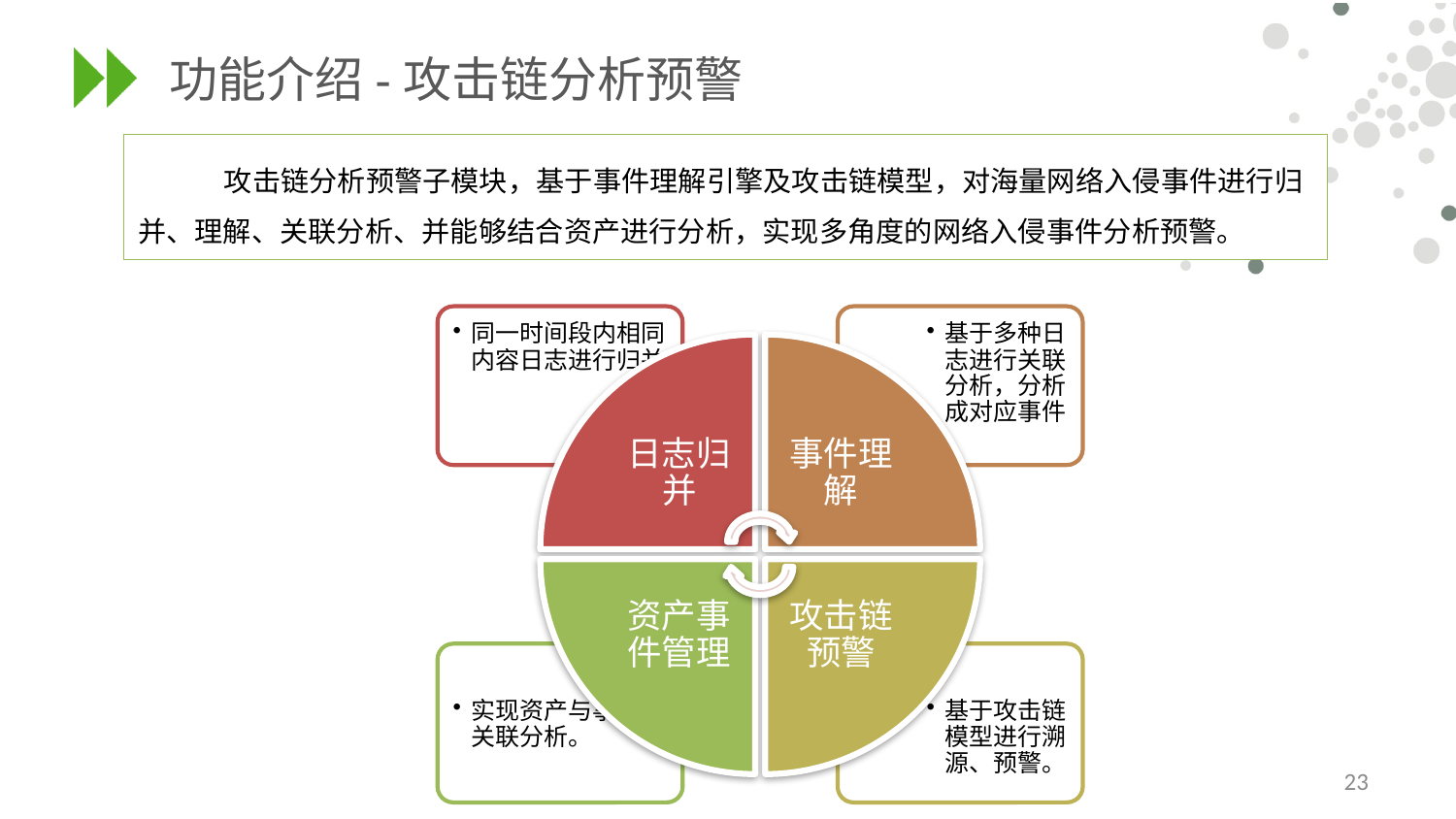

# 功能介绍-攻击链分析预警
 攻击链分析预警子模块，基于事件理解引擎及攻击链模型，对海量网络入侵事件进行归并、理解、关联分析、并能够结合资产进行分析，实现多角度的网络入侵事件分析预警。
基于攻击链模型进行溯源、预警。
实现资产与事件的关联分析。
基于多种日志进行关联分析，分析成对应事件
同一时间段内相同内容日志进行归并
日志归并
事件理解
攻击链预警
资产事件管理
23